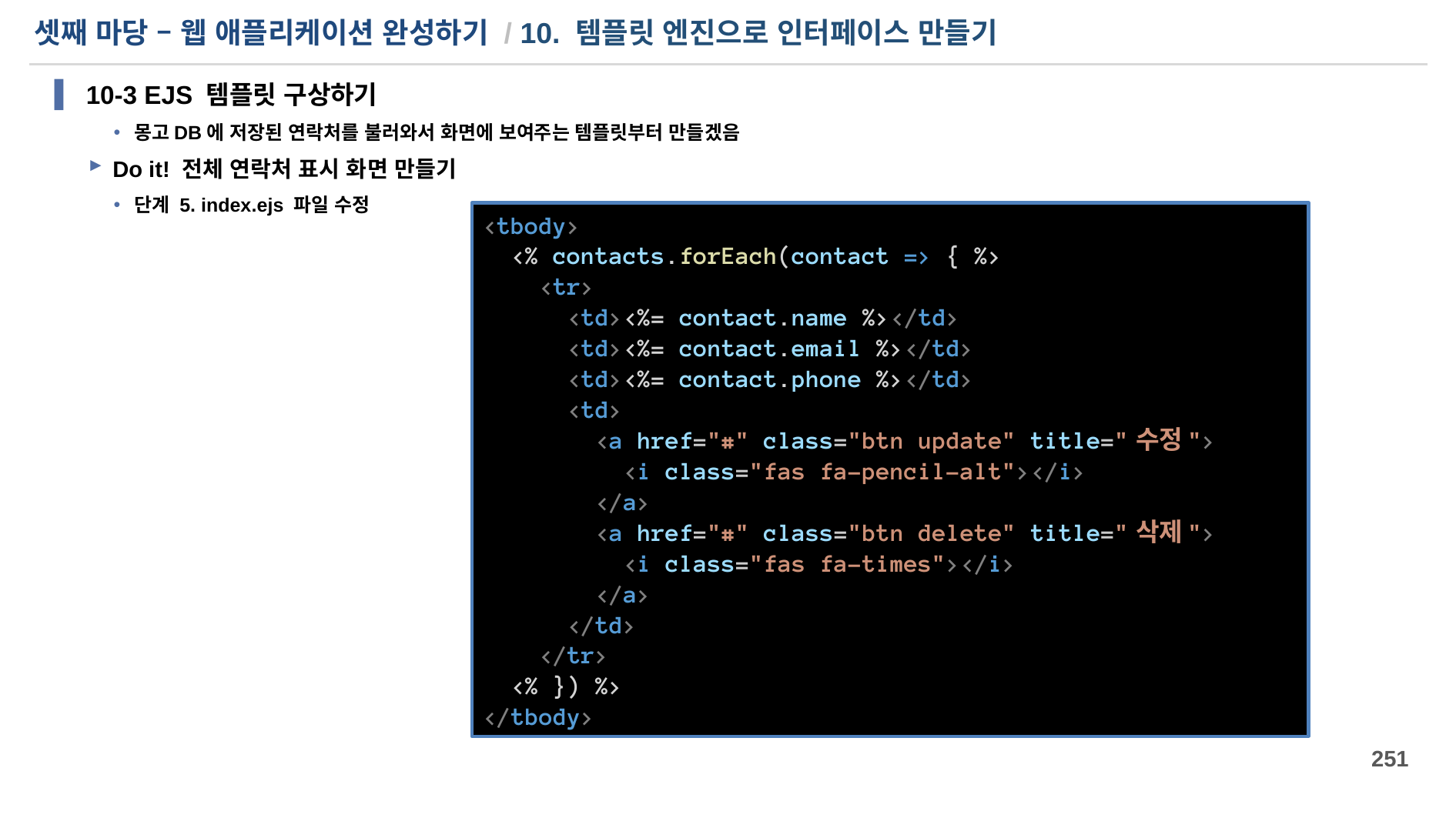

# 셋째 마당 – 웹 애플리케이션 완성하기 / 10. 템플릿 엔진으로 인터페이스 만들기
10-3 EJS 템플릿 구상하기
몽고DB에 저장된 연락처를 불러와서 화면에 보여주는 템플릿부터 만들겠음
Do it! 전체 연락처 표시 화면 만들기
단계 5. index.ejs 파일 수정

<tbody>
  <% contacts.forEach(contact => { %>
    <tr>
      <td><%= contact.name %></td>
      <td><%= contact.email %></td>
      <td><%= contact.phone %></td>
      <td>
        <a href="#" class="btn update" title="수정">
          <i class="fas fa-pencil-alt"></i>
        </a>
        <a href="#" class="btn delete" title="삭제">
          <i class="fas fa-times"></i>
        </a>
      </td>
    </tr>
  <% }) %>
</tbody>
251